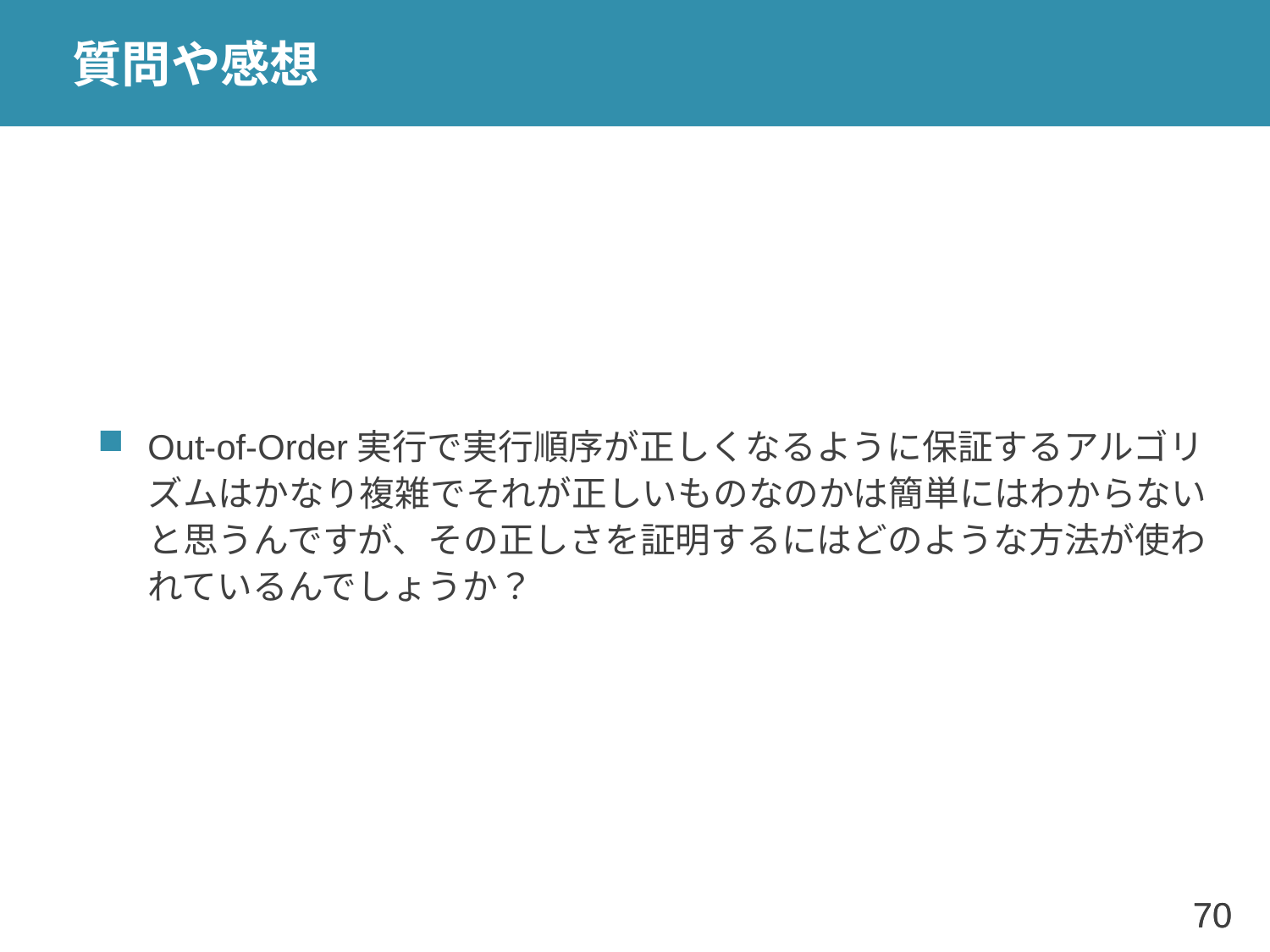

# 質問や感想
Out-of-Order実行で実行順序が正しくなるように保証するアルゴリズムはかなり複雑でそれが正しいものなのかは簡単にはわからないと思うんですが、その正しさを証明するにはどのような方法が使われているんでしょうか？